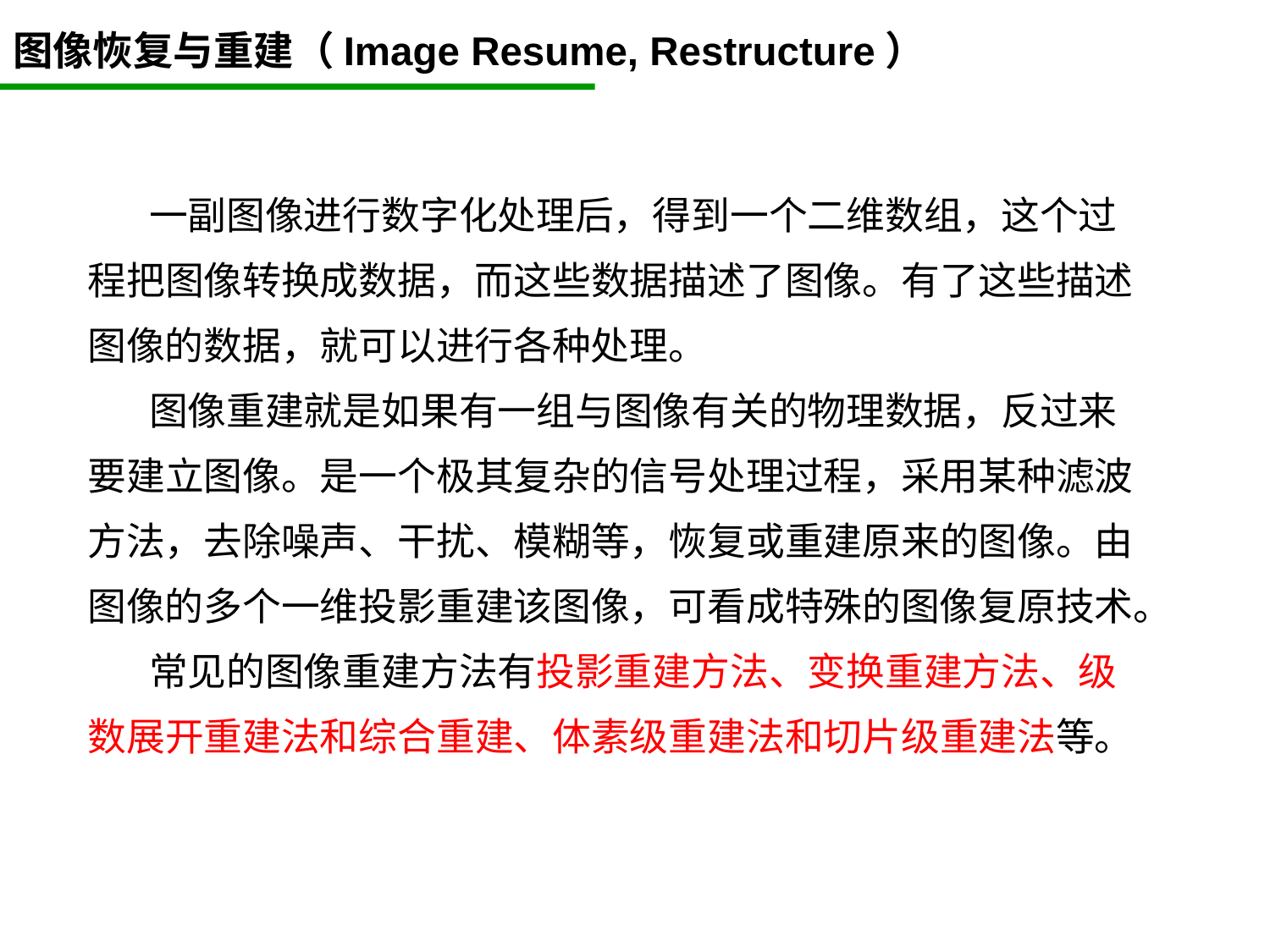

# 图像恢复与重建（Image Resume, Restructure）
      一副图像进行数字化处理后，得到一个二维数组，这个过程把图像转换成数据，而这些数据描述了图像。有了这些描述图像的数据，就可以进行各种处理。
      图像重建就是如果有一组与图像有关的物理数据，反过来要建立图像。是一个极其复杂的信号处理过程，采用某种滤波方法，去除噪声、干扰、模糊等，恢复或重建原来的图像。由图像的多个一维投影重建该图像，可看成特殊的图像复原技术。
      常见的图像重建方法有投影重建方法、变换重建方法、级数展开重建法和综合重建、体素级重建法和切片级重建法等。